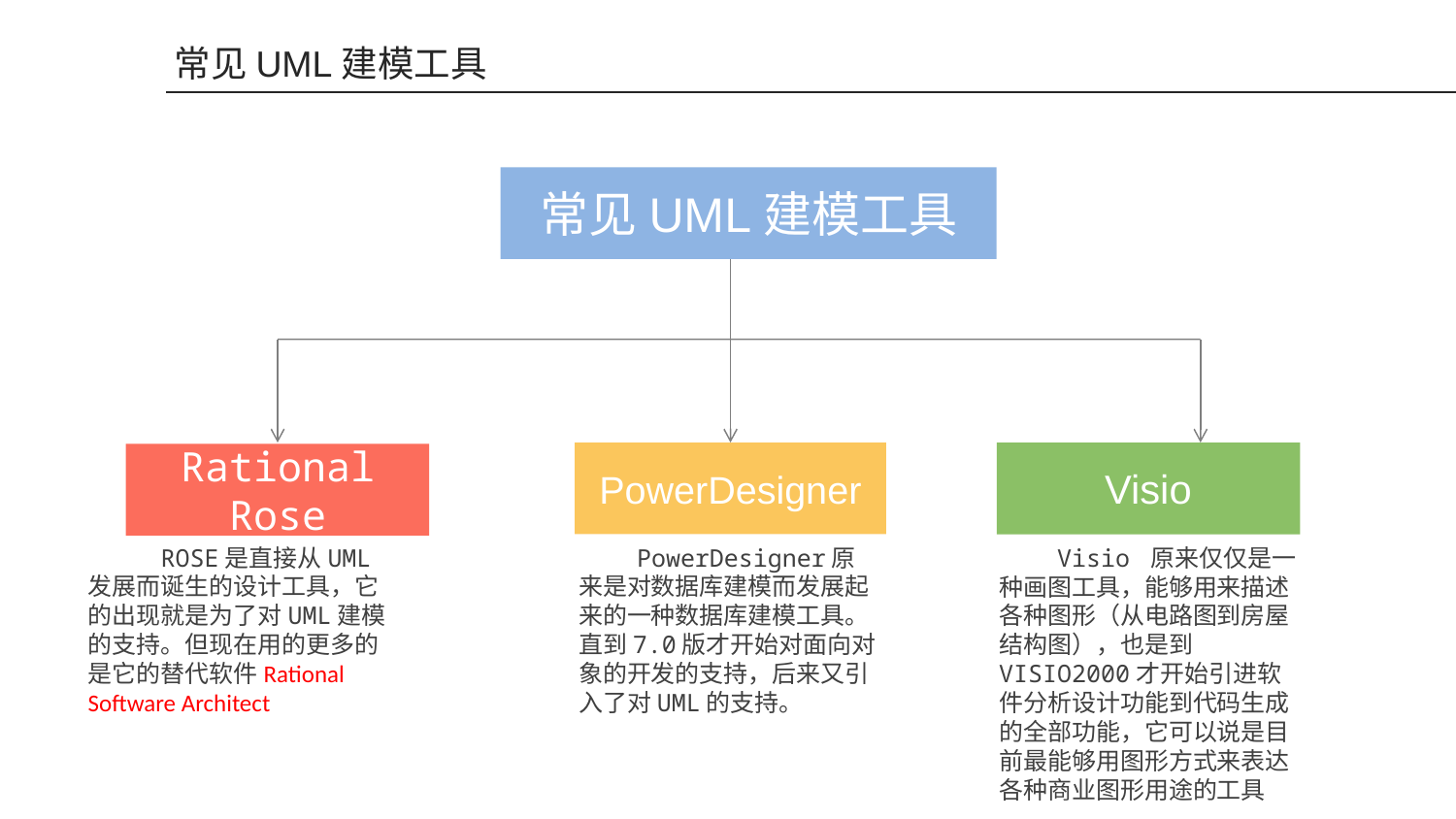

常见UML建模工具
常见UML建模工具

Visio
PowerDesigner
Rational Rose
    Visio 原来仅仅是一种画图工具，能够用来描述各种图形（从电路图到房屋结构图），也是到VISIO2000才开始引进软件分析设计功能到代码生成的全部功能，它可以说是目前最能够用图形方式来表达各种商业图形用途的工具
    PowerDesigner原来是对数据库建模而发展起来的一种数据库建模工具。直到7.0版才开始对面向对象的开发的支持，后来又引入了对UML的支持。
     ROSE是直接从UML发展而诞生的设计工具，它的出现就是为了对UML建模的支持。但现在用的更多的是它的替代软件Rational Software Architect